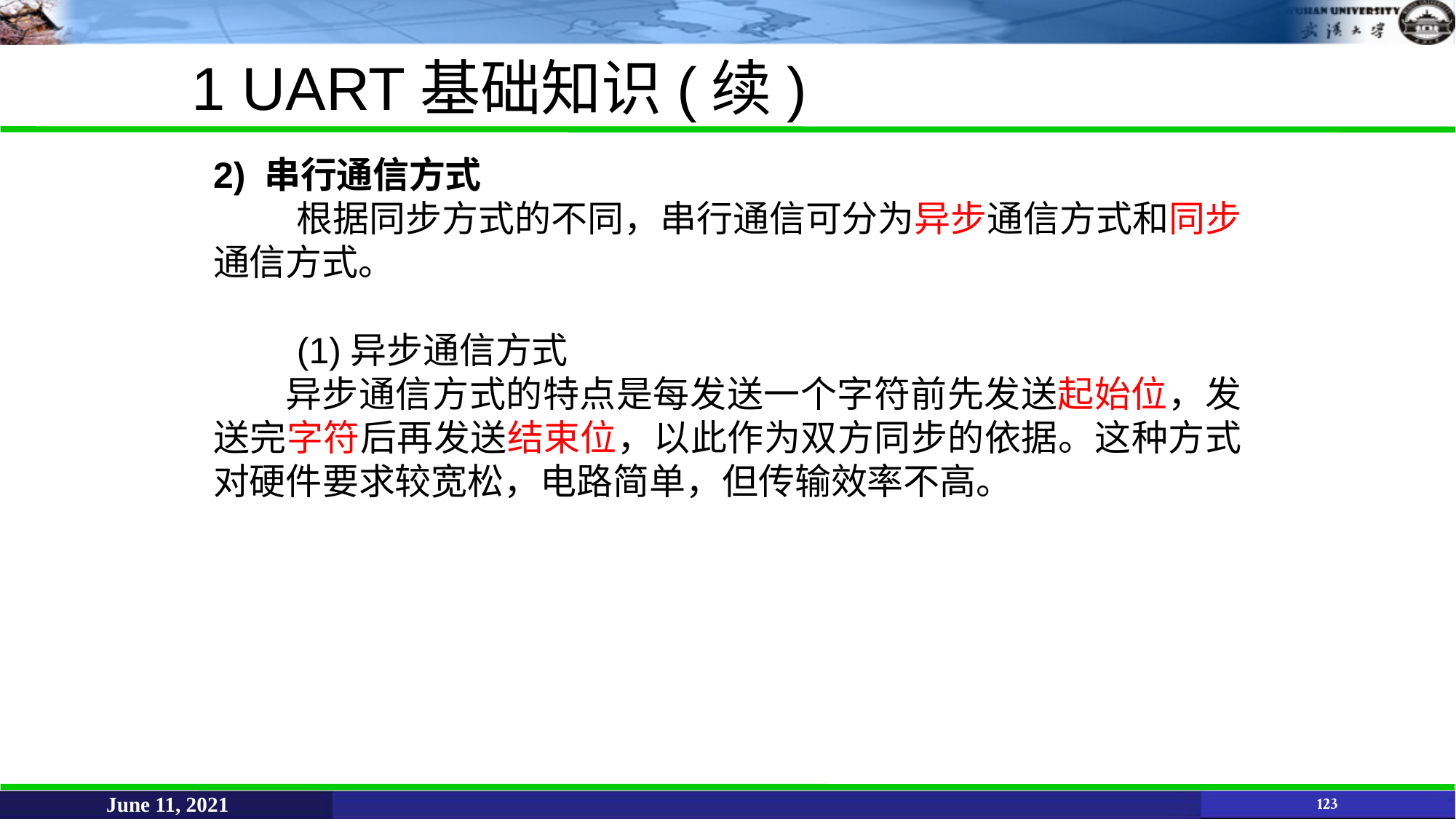

1 UART基础知识(续)
2) 串行通信方式
根据同步方式的不同，串行通信可分为异步通信方式和同步通信方式。

(1)异步通信方式
异步通信方式的特点是每发送一个字符前先发送起始位，发送完字符后再发送结束位，以此作为双方同步的依据。这种方式对硬件要求较宽松，电路简单，但传输效率不高。
June 11, 2021

123